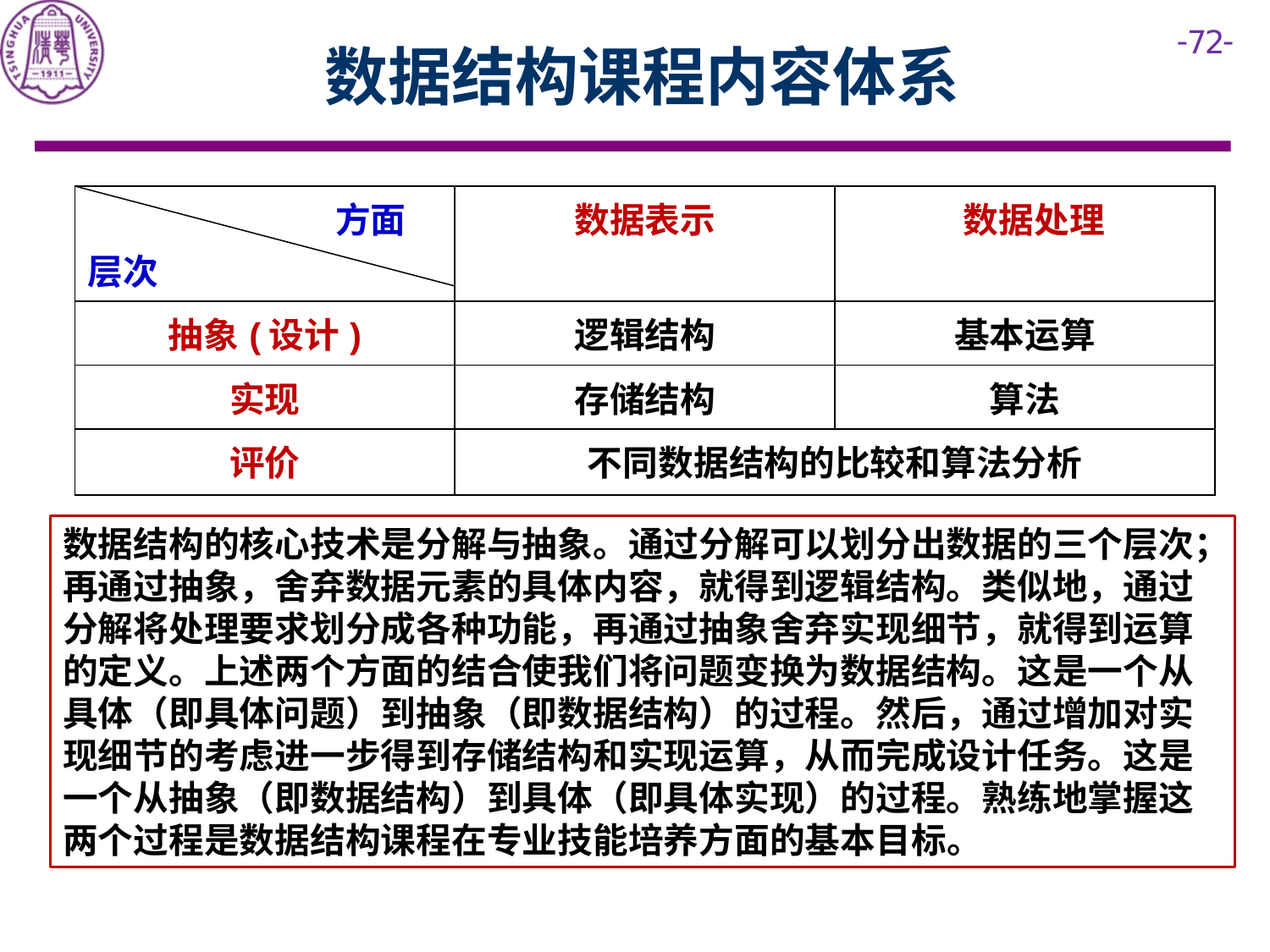

# 数据结构课程内容体系
| 方面 层次 | 数据表示 | 数据处理 |
| --- | --- | --- |
| 抽象(设计) | 逻辑结构 | 基本运算 |
| 实现 | 存储结构 | 算法 |
| 评价 | 不同数据结构的比较和算法分析 |  |
数据结构的核心技术是分解与抽象。通过分解可以划分出数据的三个层次；再通过抽象，舍弃数据元素的具体内容，就得到逻辑结构。类似地，通过分解将处理要求划分成各种功能，再通过抽象舍弃实现细节，就得到运算的定义。上述两个方面的结合使我们将问题变换为数据结构。这是一个从具体（即具体问题）到抽象（即数据结构）的过程。然后，通过增加对实现细节的考虑进一步得到存储结构和实现运算，从而完成设计任务。这是一个从抽象（即数据结构）到具体（即具体实现）的过程。熟练地掌握这两个过程是数据结构课程在专业技能培养方面的基本目标。